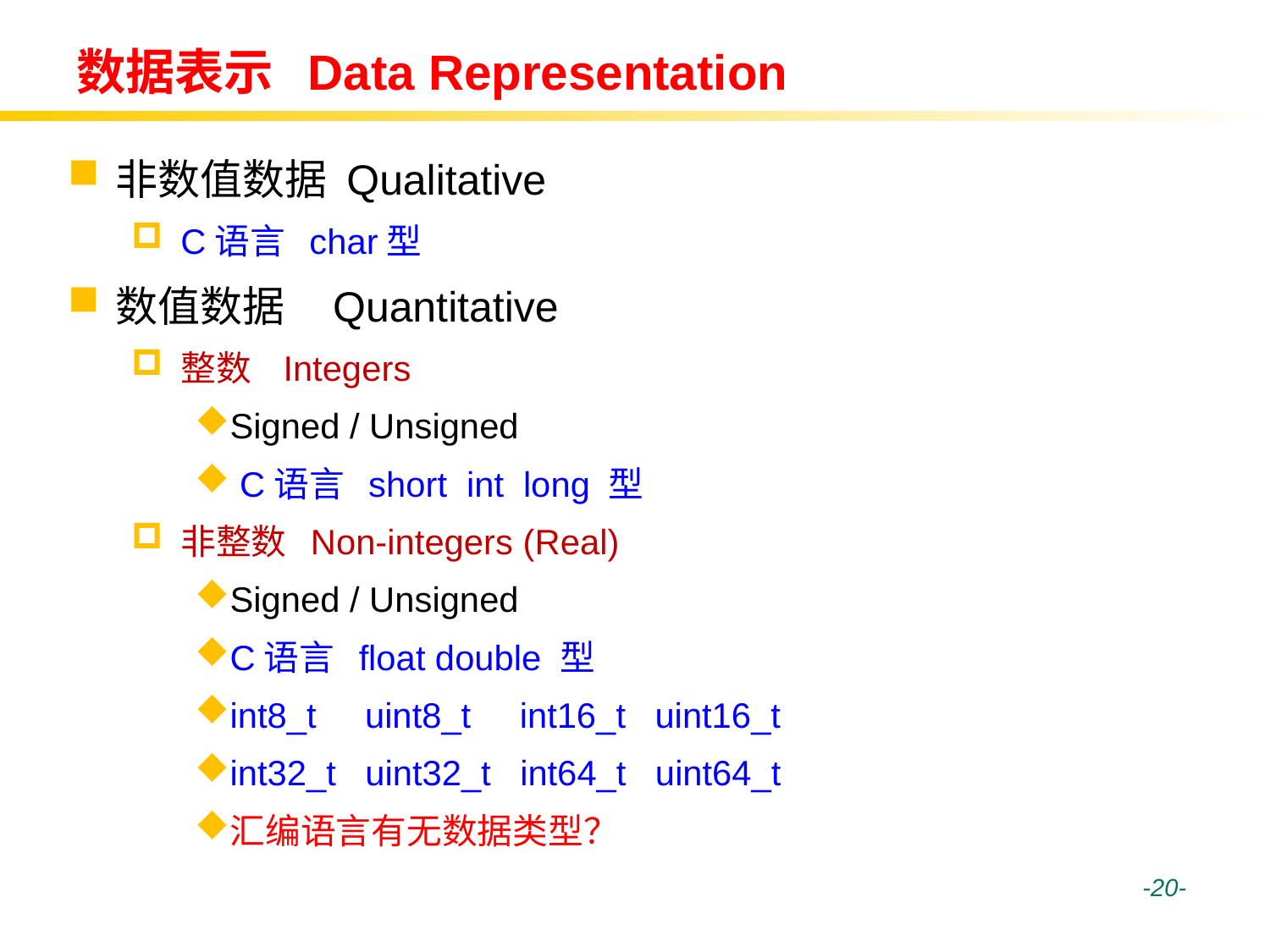

# 数据表示  Data Representation
非数值数据 Qualitative
C语言  char型
数值数据    Quantitative
整数   Integers
Signed / Unsigned
 C语言  short  int  long 型
非整数  Non-integers (Real)
Signed / Unsigned
C语言  float double 型
int8_t     uint8_t     int16_t   uint16_t
int32_t   uint32_t   int64_t   uint64_t
汇编语言有无数据类型？

 -20-